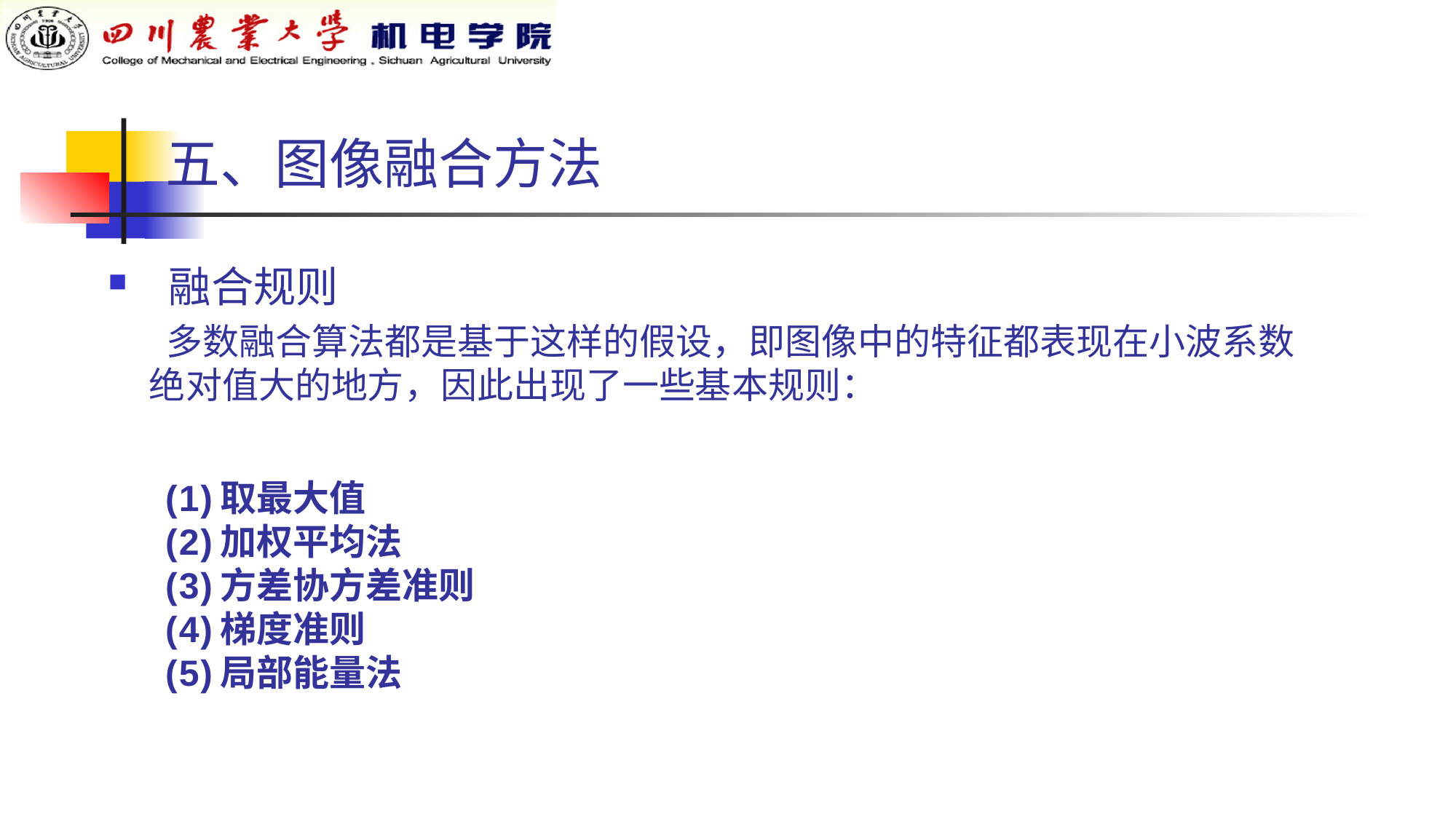

五、图像融合方法
 融合规则
      多数融合算法都是基于这样的假设，即图像中的特征都表现在小波系数绝对值大的地方，因此出现了一些基本规则：
取最大值
加权平均法
方差协方差准则
梯度准则
局部能量法